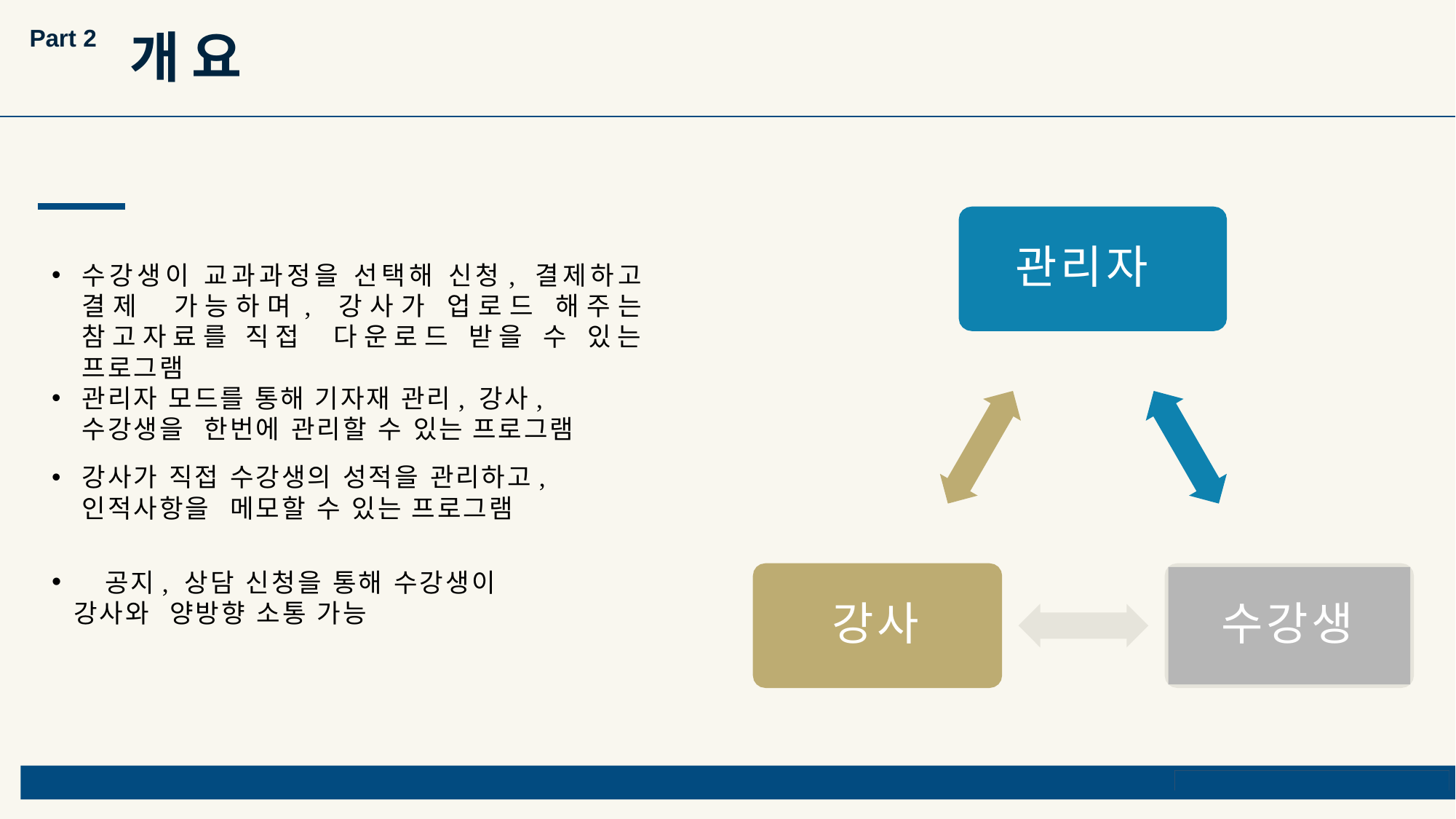

Part 2
# 개요

관리자
수강생이 교과과정을 선택해 신청, 결제하고 결제  가능하며, 강사가 업로드 해주는 참고자료를 직접  다운로드 받을 수 있는 프로그램
관리자 모드를 통해 기자재 관리, 강사, 수강생을  한번에 관리할 수 있는 프로그램

강사가 직접 수강생의 성적을 관리하고, 인적사항을  메모할 수 있는 프로그램

	공지, 상담 신청을 통해 수강생이 강사와  양방향 소통 가능
수강생
강사

ⓒSaebyeol Yu. Saebyeol’s PowerPoint